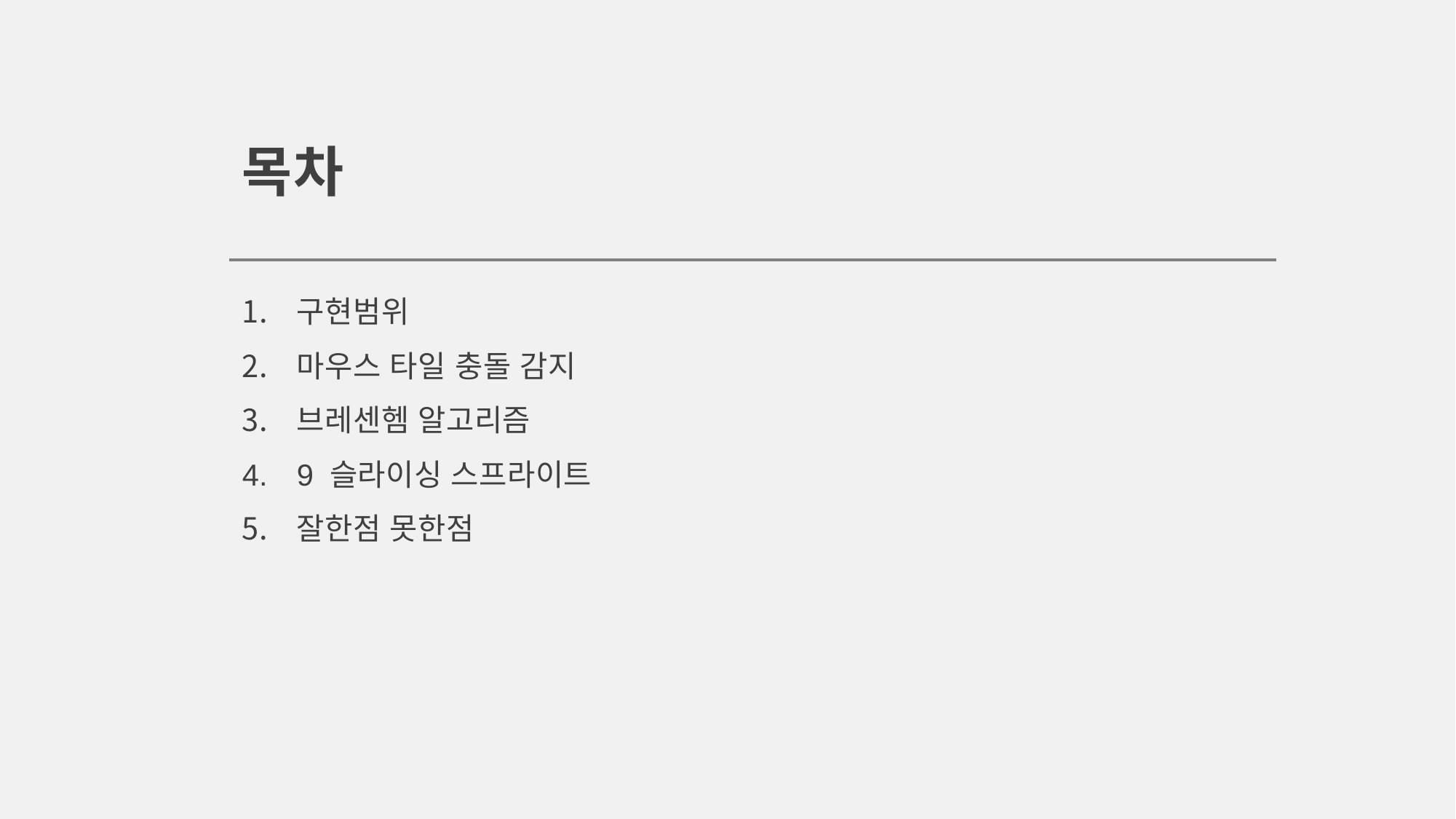

# 목차
구현범위
마우스 타일 충돌 감지
브레센헴 알고리즘
9 슬라이싱 스프라이트
잘한점 못한점